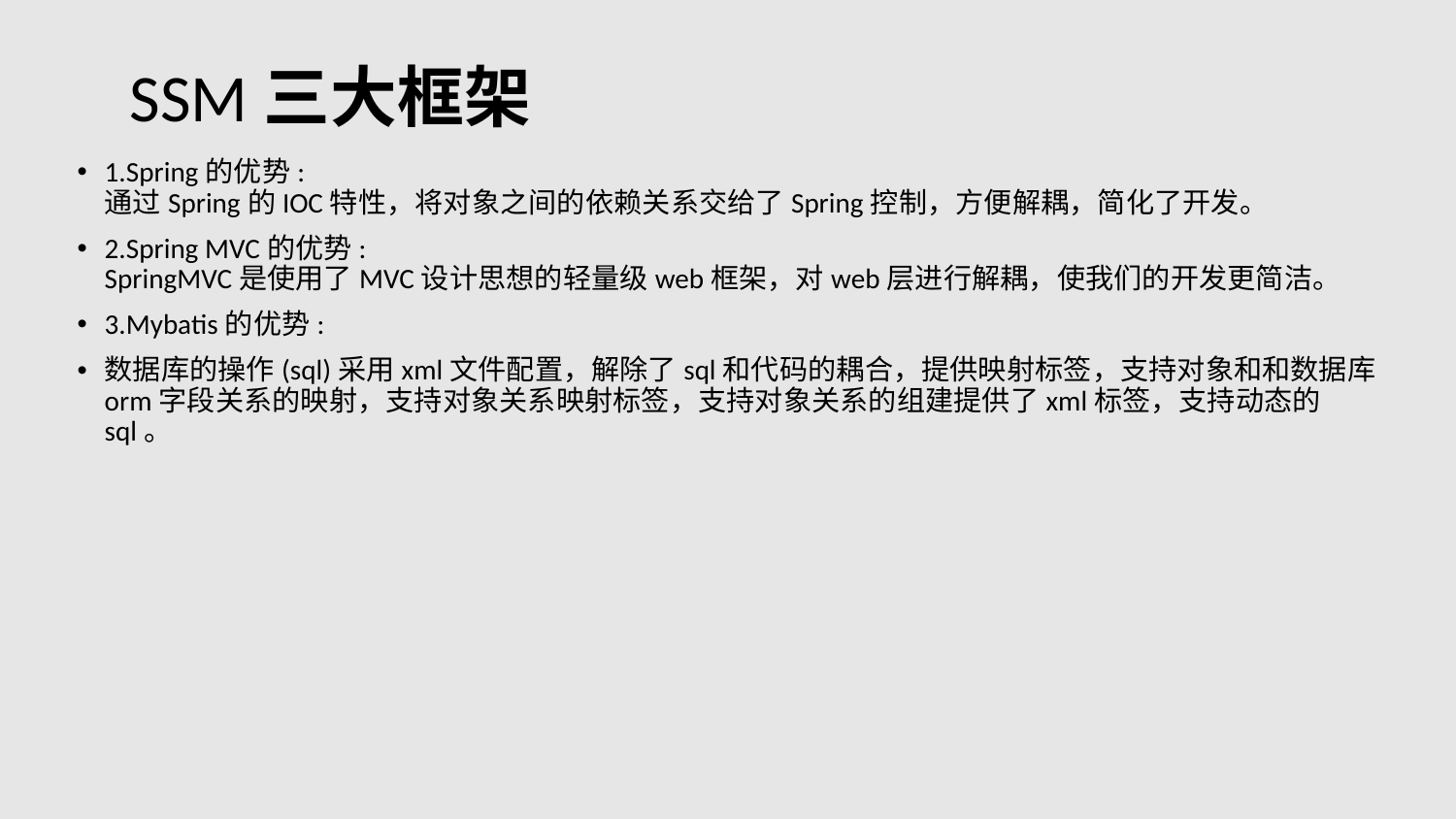

# SSM三大框架
1.Spring的优势:
通过Spring的IOC特性，将对象之间的依赖关系交给了Spring控制，方便解耦，简化了开发。
2.Spring MVC的优势:
SpringMVC是使用了MVC设计思想的轻量级web框架，对web层进行解耦，使我们的开发更简洁。
3.Mybatis的优势:
数据库的操作(sql)采用xml文件配置，解除了sql和代码的耦合，提供映射标签，支持对象和和数据库orm字段关系的映射，支持对象关系映射标签，支持对象关系的组建提供了xml标签，支持动态的sql。